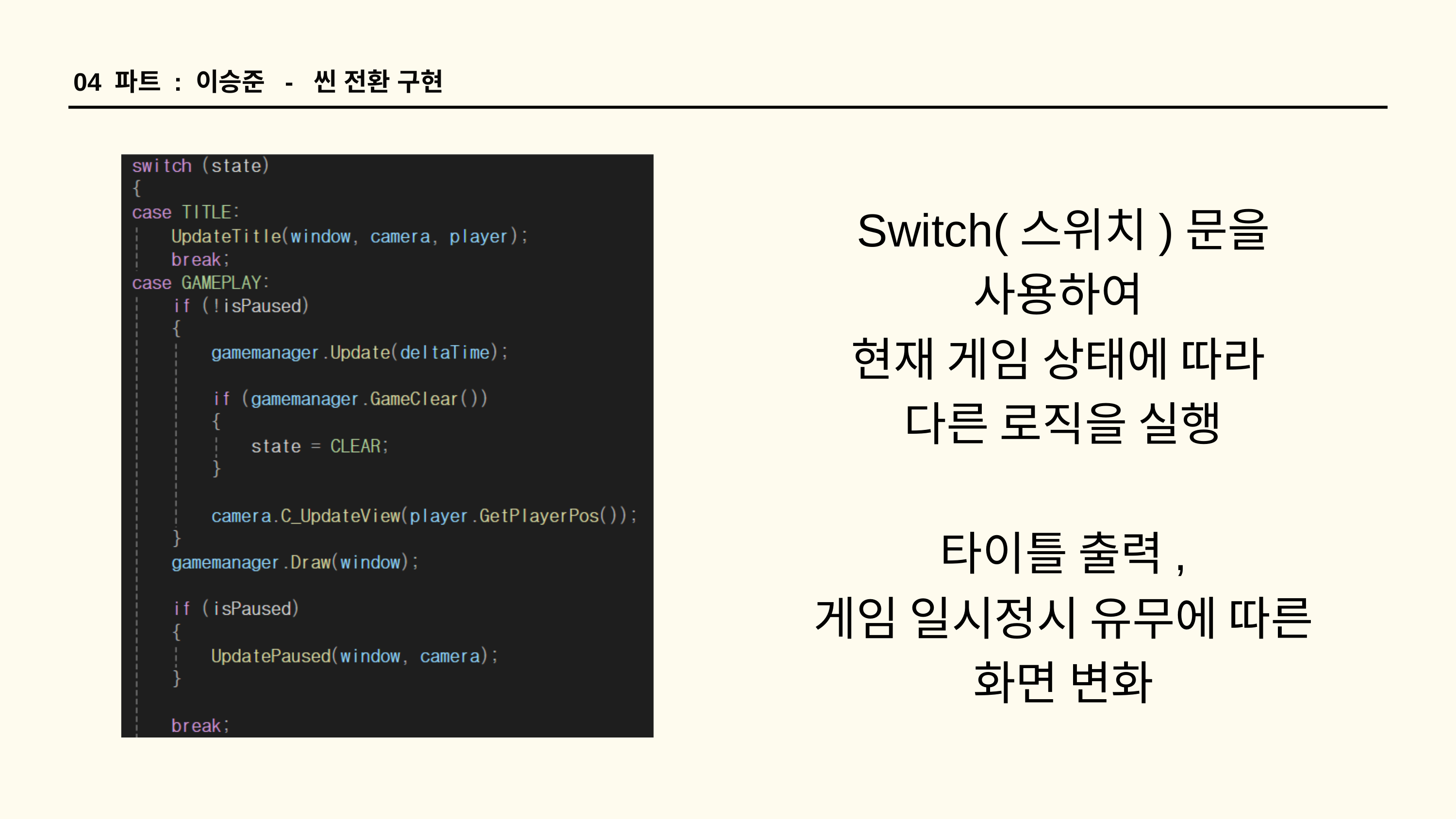

04 파트 : 이승준  -  씬 전환 구현

Switch(스위치)문을 사용하여
현재 게임 상태에 따라
다른 로직을 실행

타이틀 출력,
게임 일시정시 유무에 따른
화면 변화